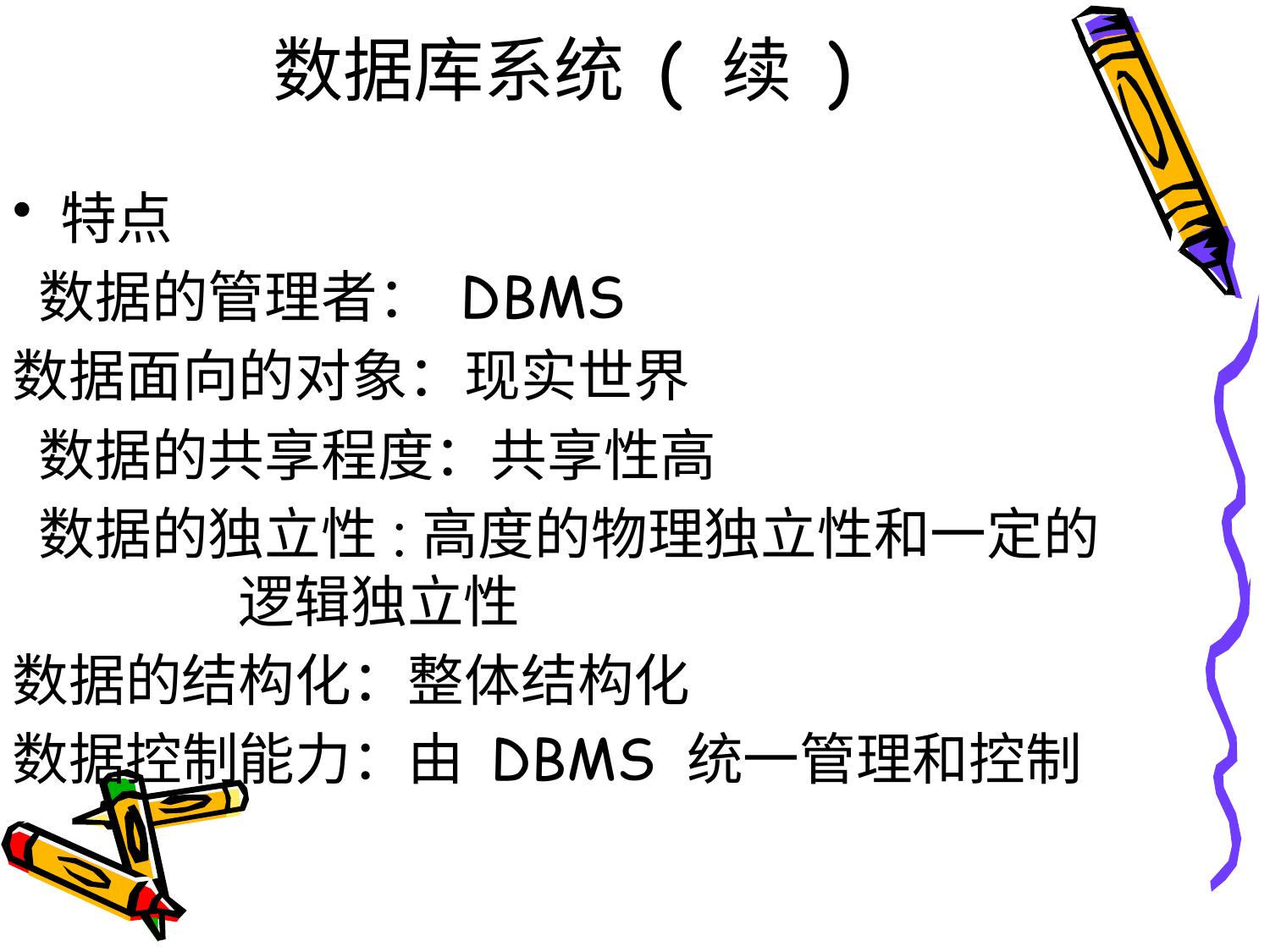

# 数据库系统 ( 续 )
特点
 数据的管理者： DBMS
数据面向的对象：现实世界
 数据的共享程度：共享性高
 数据的独立性:高度的物理独立性和一定的                           逻辑独立性
数据的结构化：整体结构化
数据控制能力：由 DBMS 统一管理和控制